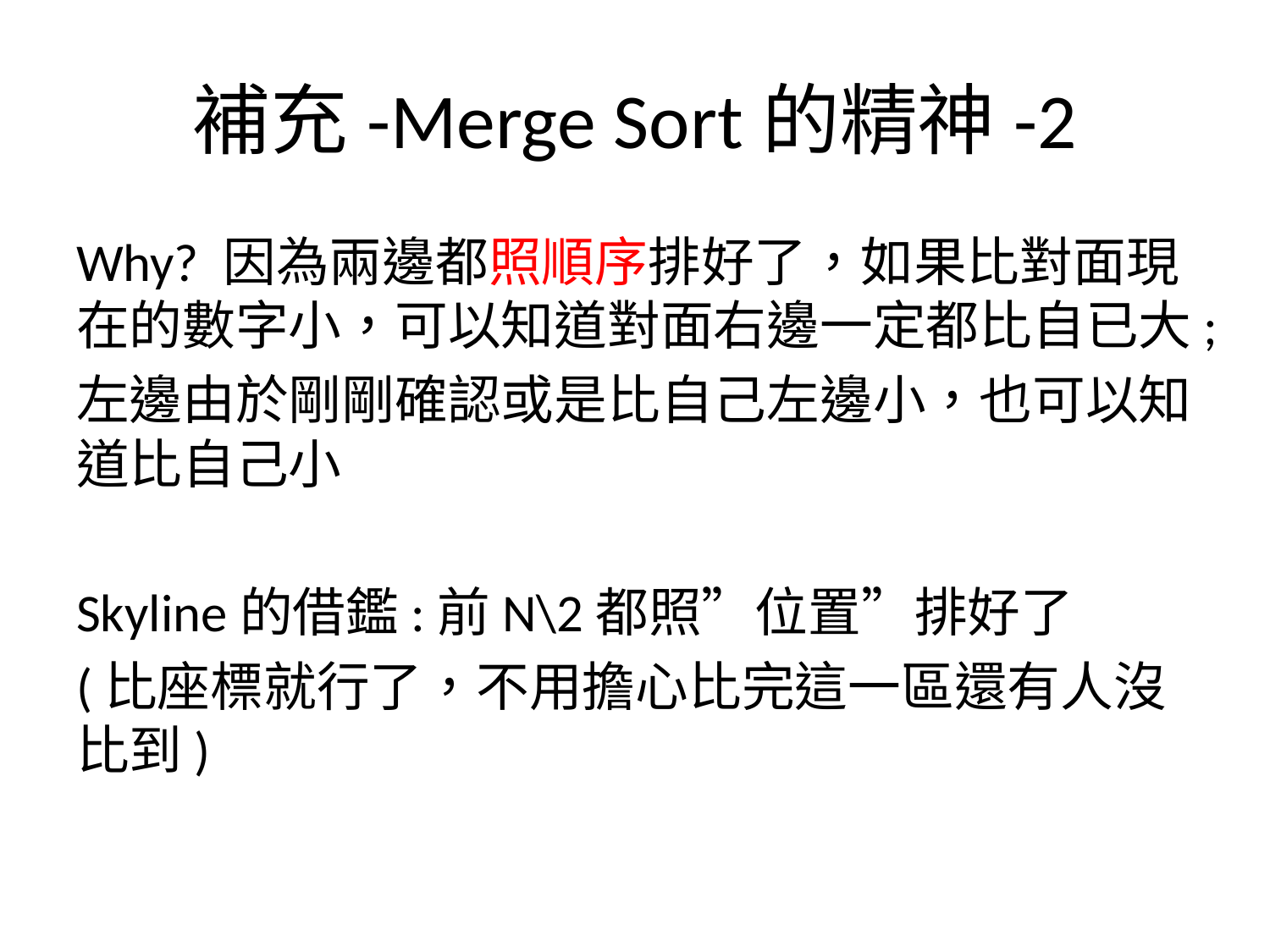

# 補充-Merge Sort的精神-2
Why? 因為兩邊都照順序排好了，如果比對面現在的數字小，可以知道對面右邊一定都比自已大;
左邊由於剛剛確認或是比自己左邊小，也可以知道比自己小

Skyline的借鑑:前N\2都照”位置”排好了
(比座標就行了，不用擔心比完這一區還有人沒比到)